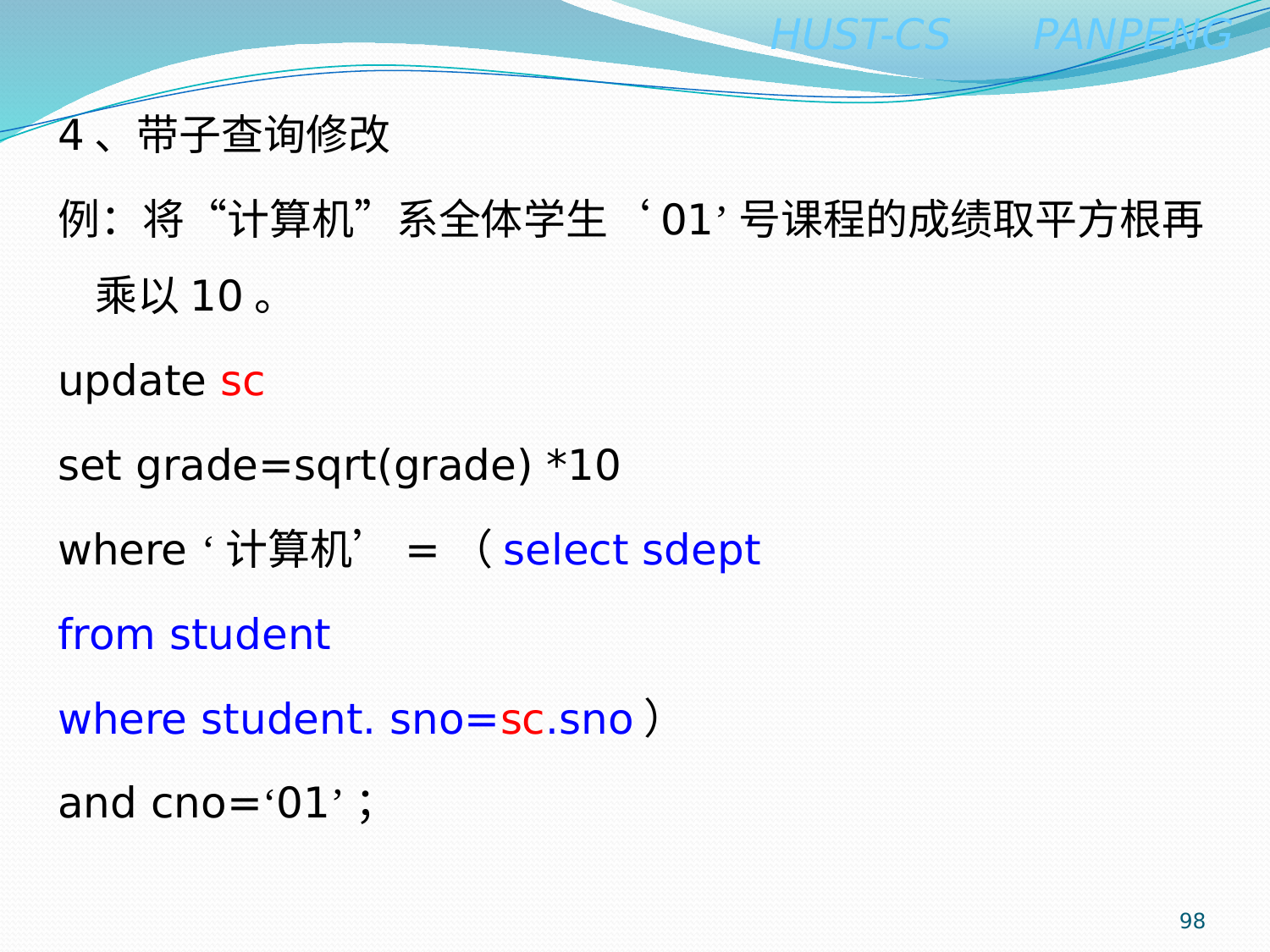

4、带子查询修改
例：将“计算机”系全体学生‘01’号课程的成绩取平方根再乘以10。
update sc
set grade=sqrt(grade) *10
where ‘计算机’=（select sdept
from student
where student. sno=sc.sno）
and cno=‘01’；
98